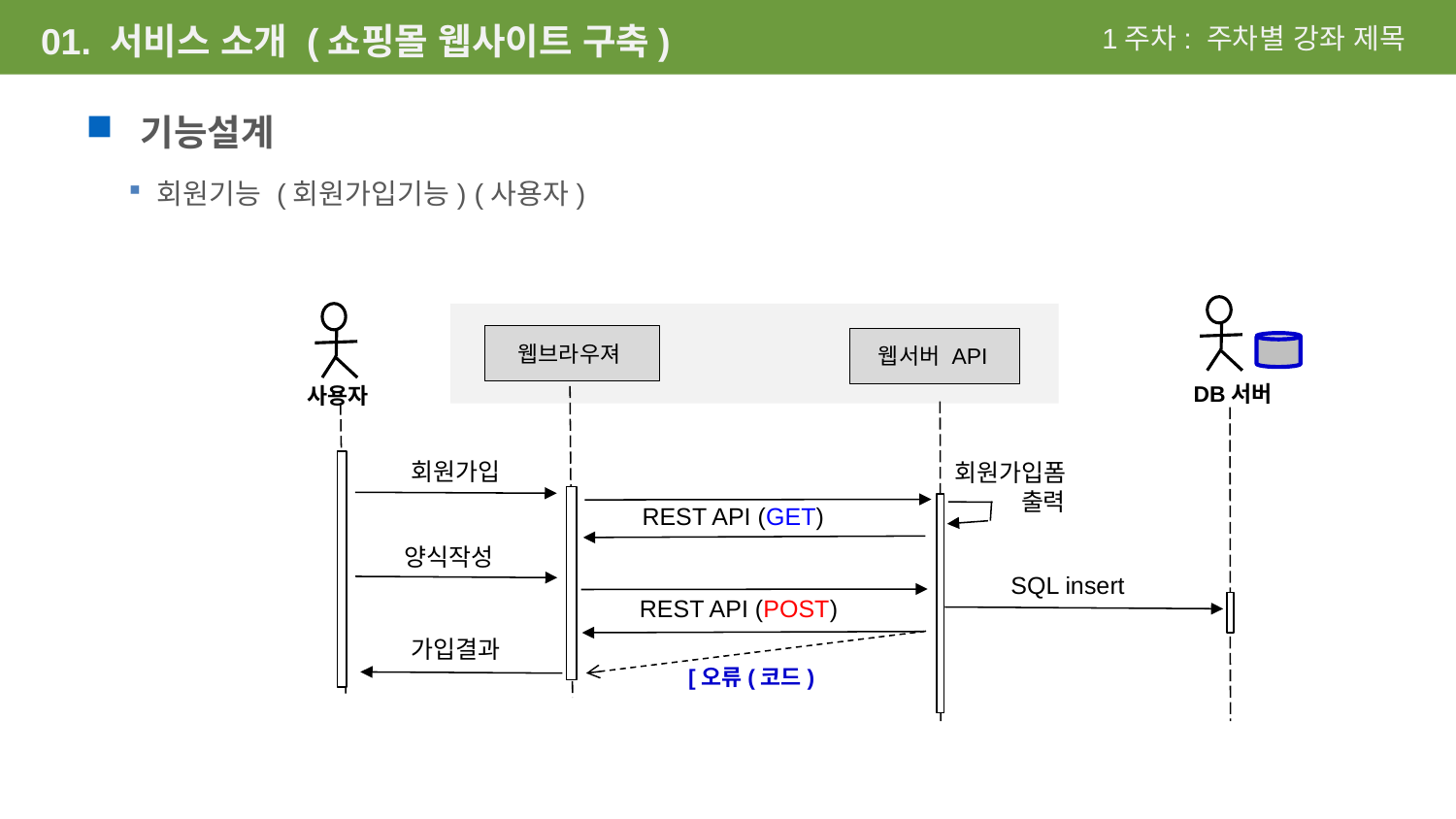

1주차: 주차별 강좌 제목
01. 서비스 소개 (쇼핑몰 웹사이트 구축)
기능설계
회원기능 (회원가입기능) (사용자)

웹브라우져
웹서버 API
DB서버
사용자
회원가입
회원가입폼
출력

REST API (GET)

양식작성
 SQL insert
REST API (POST)

가입결과
[오류(코드)